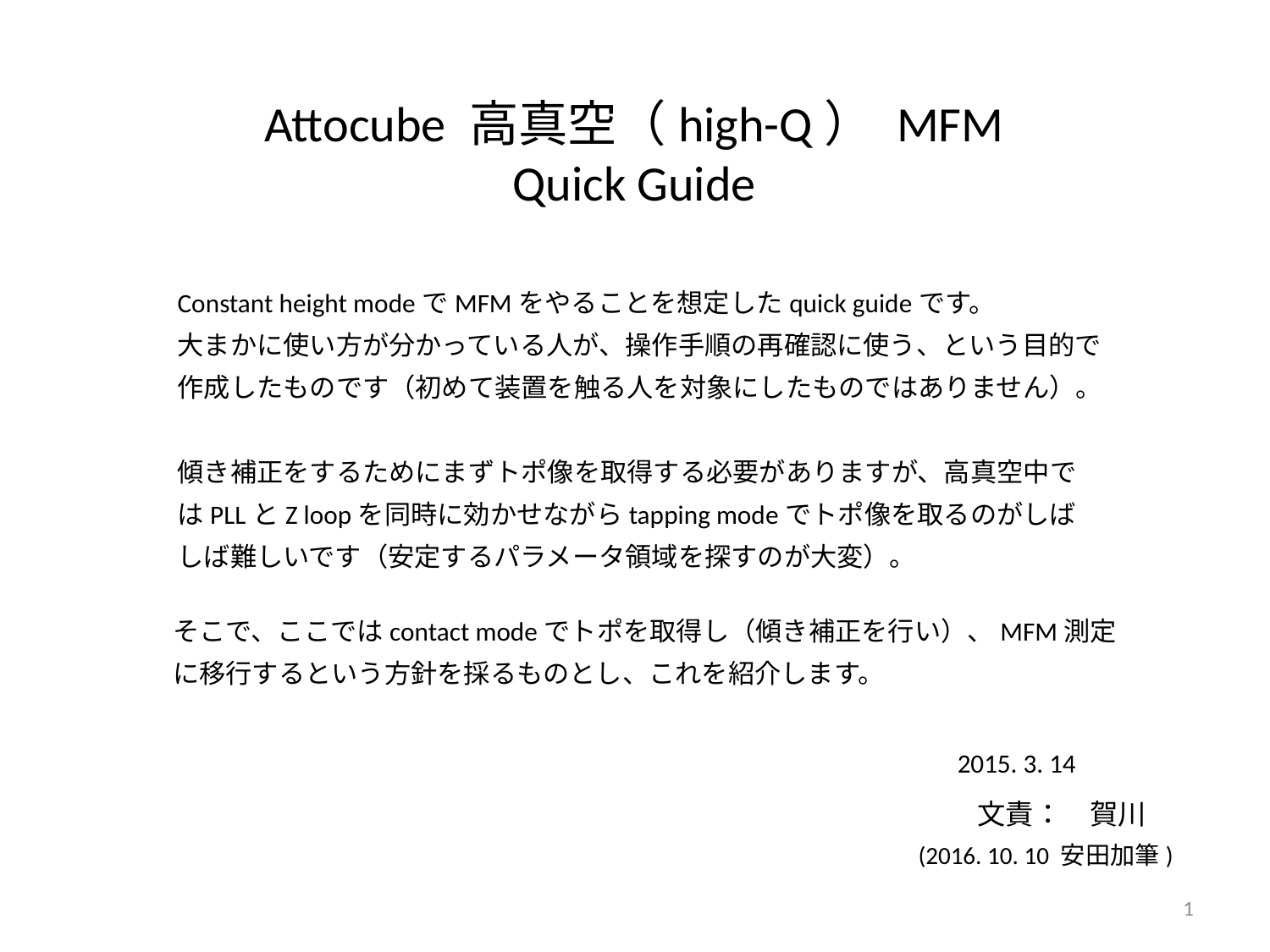

Attocube 高真空（high-Q） MFM
Quick Guide
Constant height modeでMFMをやることを想定したquick guideです。
大まかに使い方が分かっている人が、操作手順の再確認に使う、という目的で作成したものです（初めて装置を触る人を対象にしたものではありません）。

傾き補正をするためにまずトポ像を取得する必要がありますが、高真空中ではPLLとZ loopを同時に効かせながらtapping modeでトポ像を取るのがしばしば難しいです（安定するパラメータ領域を探すのが大変）。
そこで、ここではcontact modeでトポを取得し（傾き補正を行い）、MFM測定に移行するという方針を採るものとし、これを紹介します。
2015. 3. 14
文責：　賀川
(2016. 10. 10 安田加筆)
1